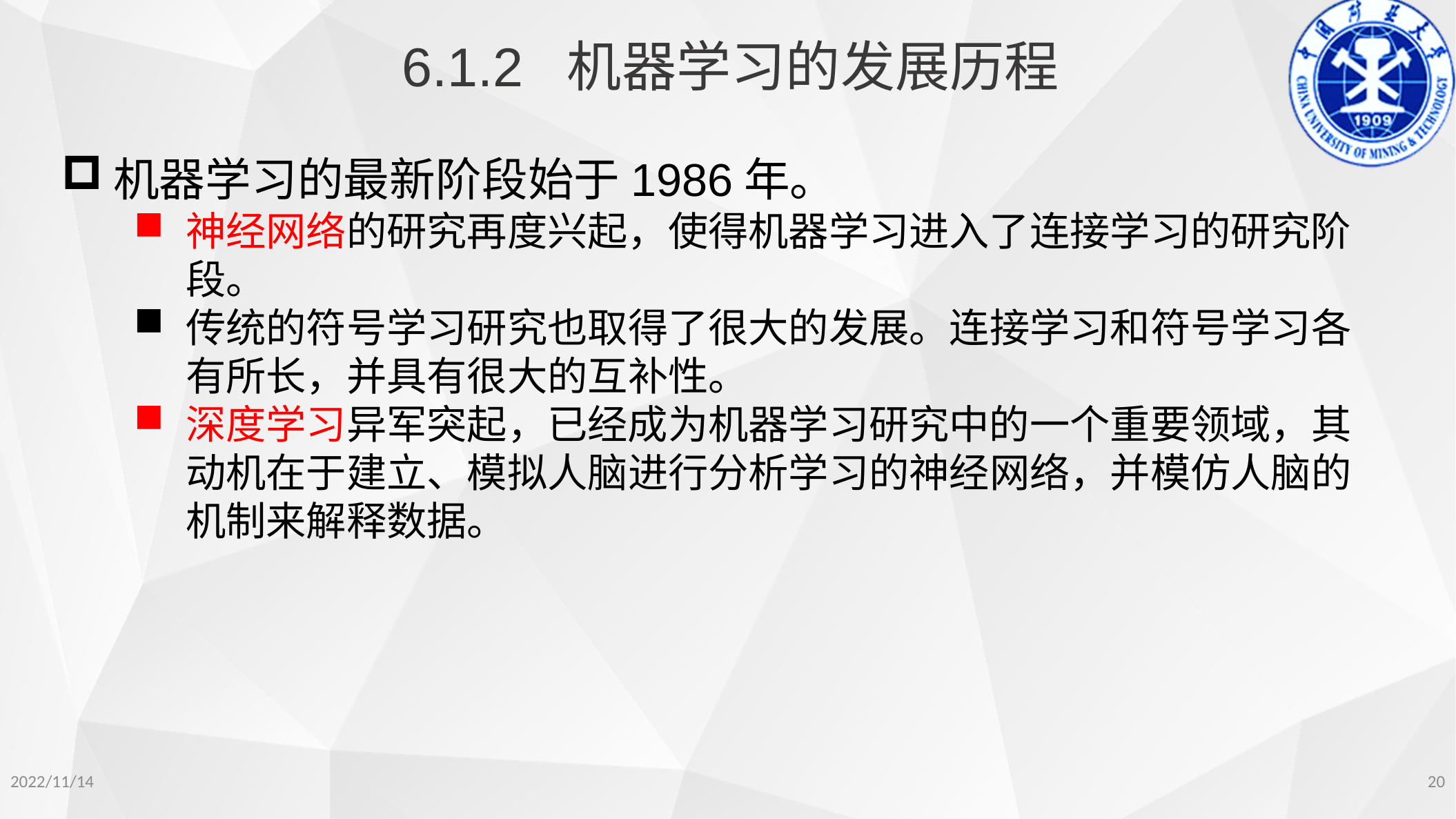

6.1.2  机器学习的发展历程
机器学习的最新阶段始于1986年。
神经网络的研究再度兴起，使得机器学习进入了连接学习的研究阶段。
传统的符号学习研究也取得了很大的发展。连接学习和符号学习各有所长，并具有很大的互补性。
深度学习异军突起，已经成为机器学习研究中的一个重要领域，其动机在于建立、模拟人脑进行分析学习的神经网络，并模仿人脑的机制来解释数据。
2022/11/14
20